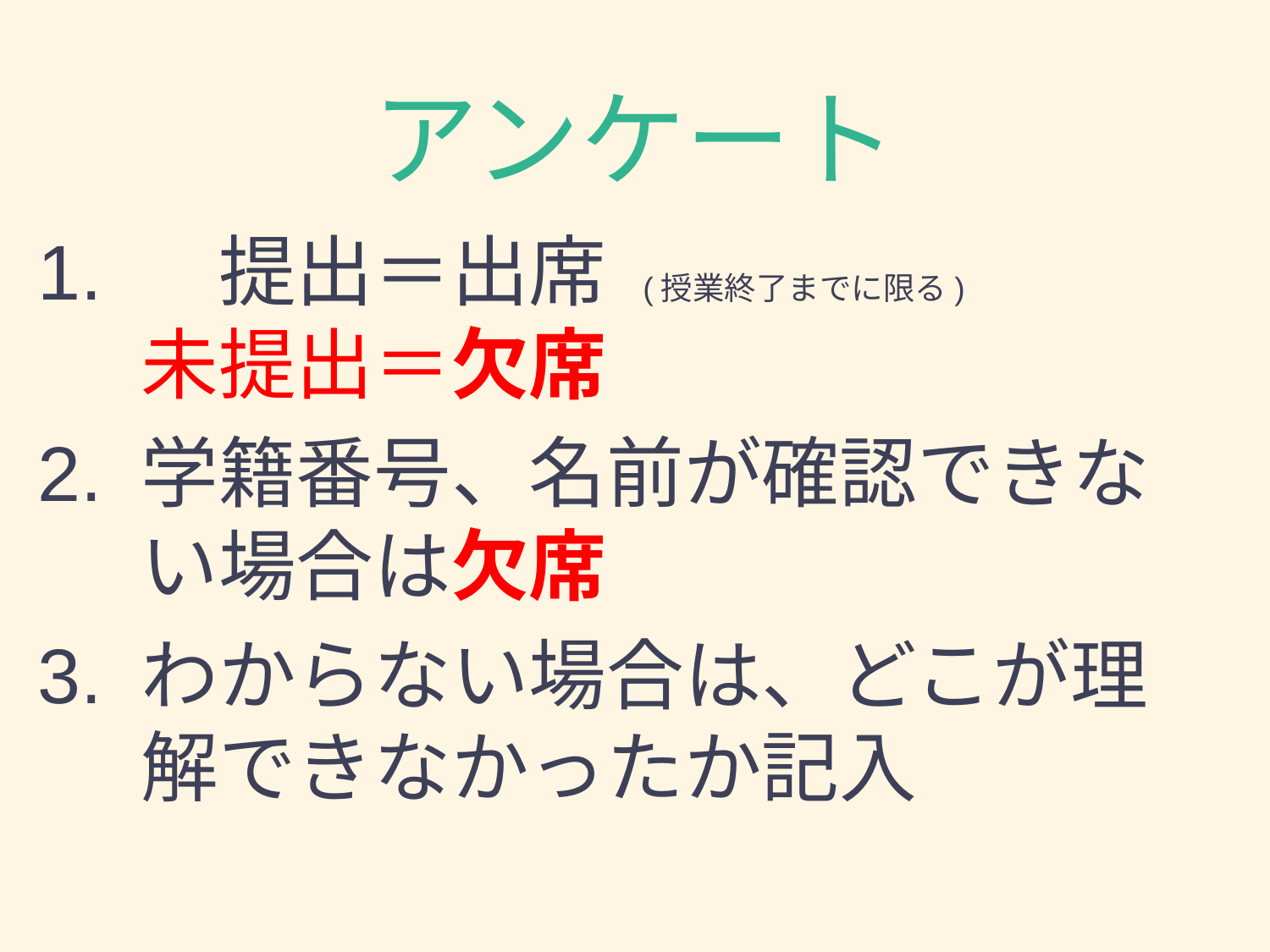

# アンケート
　提出＝出席 (授業終了までに限る)
未提出＝欠席
学籍番号、名前が確認できない場合は欠席
わからない場合は、どこが理解できなかったか記入